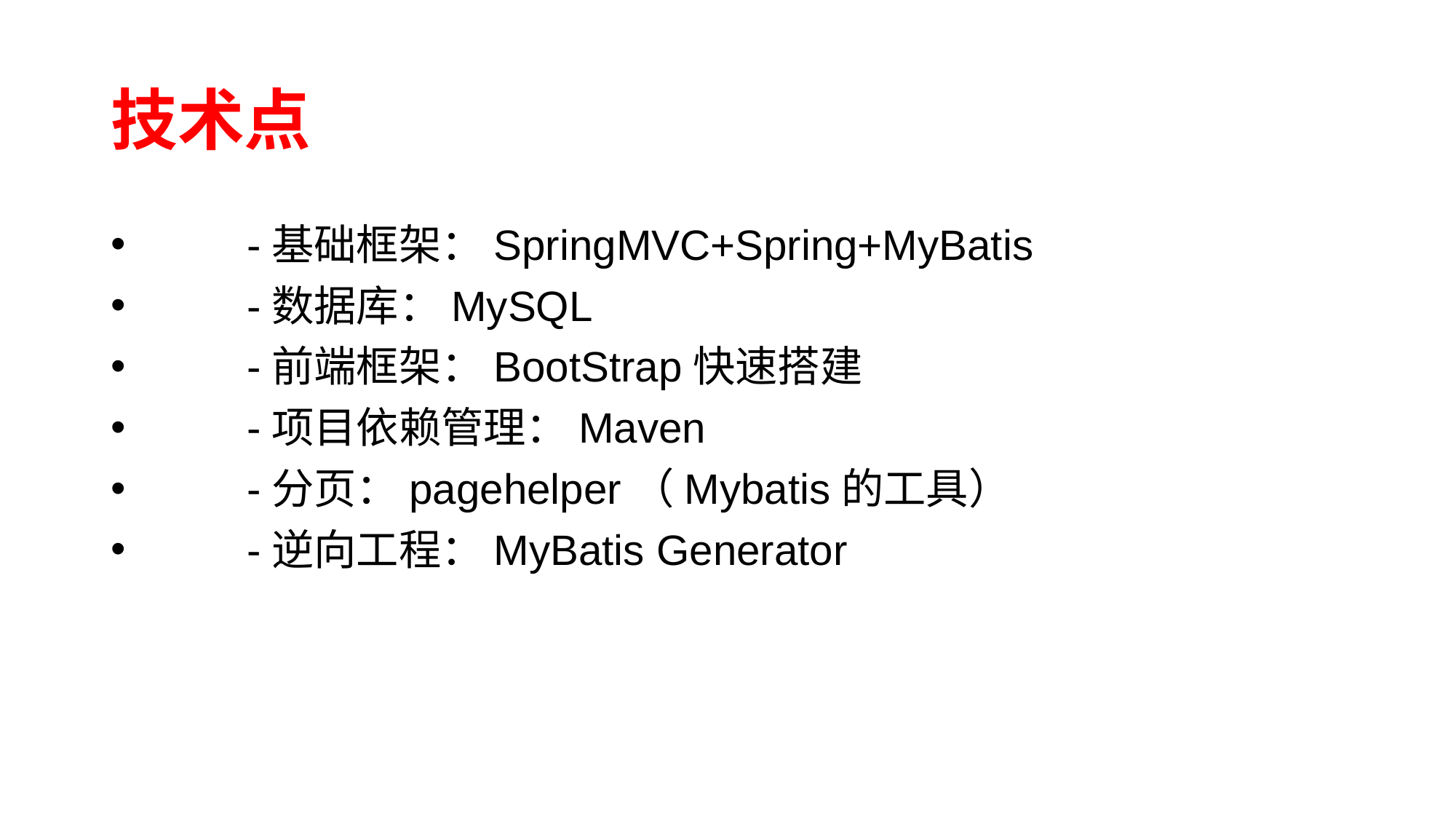

# 技术点
	-基础框架：SpringMVC+Spring+MyBatis
	-数据库：MySQL
	-前端框架：BootStrap快速搭建
	-项目依赖管理：Maven
	-分页：pagehelper（Mybatis的工具）
	-逆向工程：MyBatis Generator